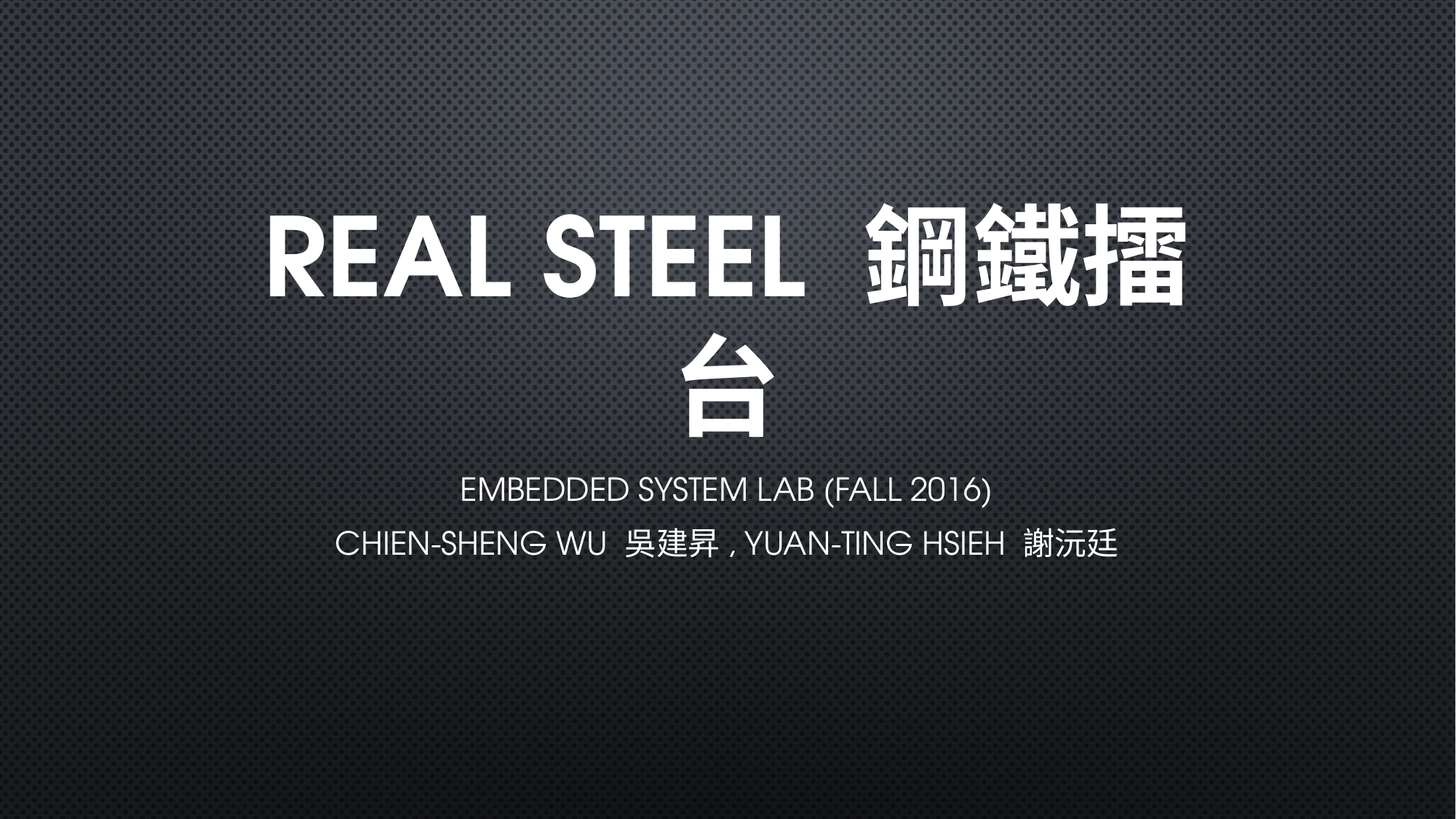

# Real Steel 鋼鐵擂台
Embedded System Lab (Fall 2016)
Chien-Sheng Wu 吳建昇, Yuan-Ting Hsieh 謝沅廷